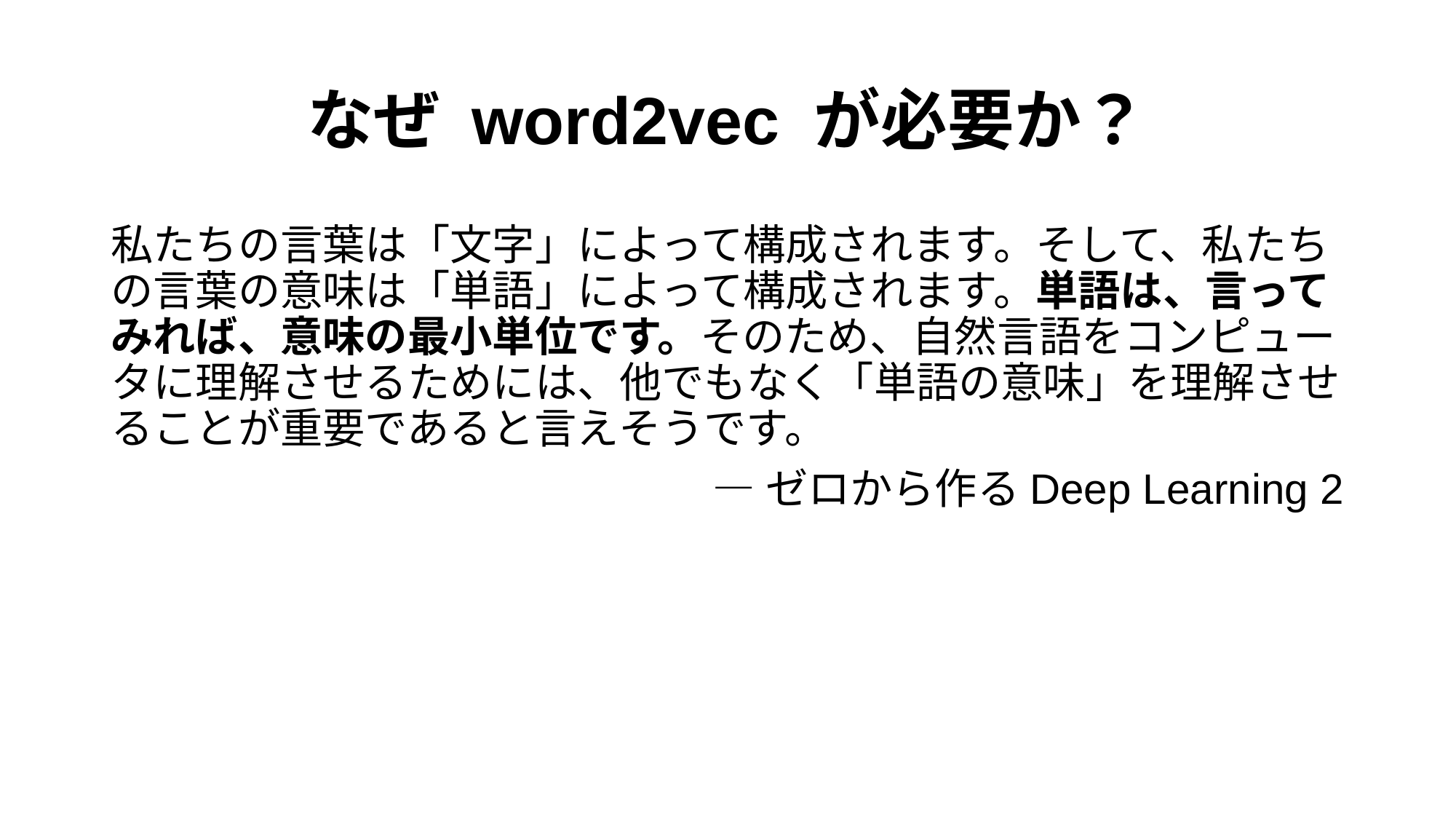

# なぜ word2vec が必要か？
私たちの言葉は「文字」によって構成されます。そして、私たちの言葉の意味は「単語」によって構成されます。単語は、言ってみれば、意味の最小単位です。そのため、自然言語をコンピュータに理解させるためには、他でもなく「単語の意味」を理解させることが重要であると言えそうです。
―ゼロから作るDeep Learning 2